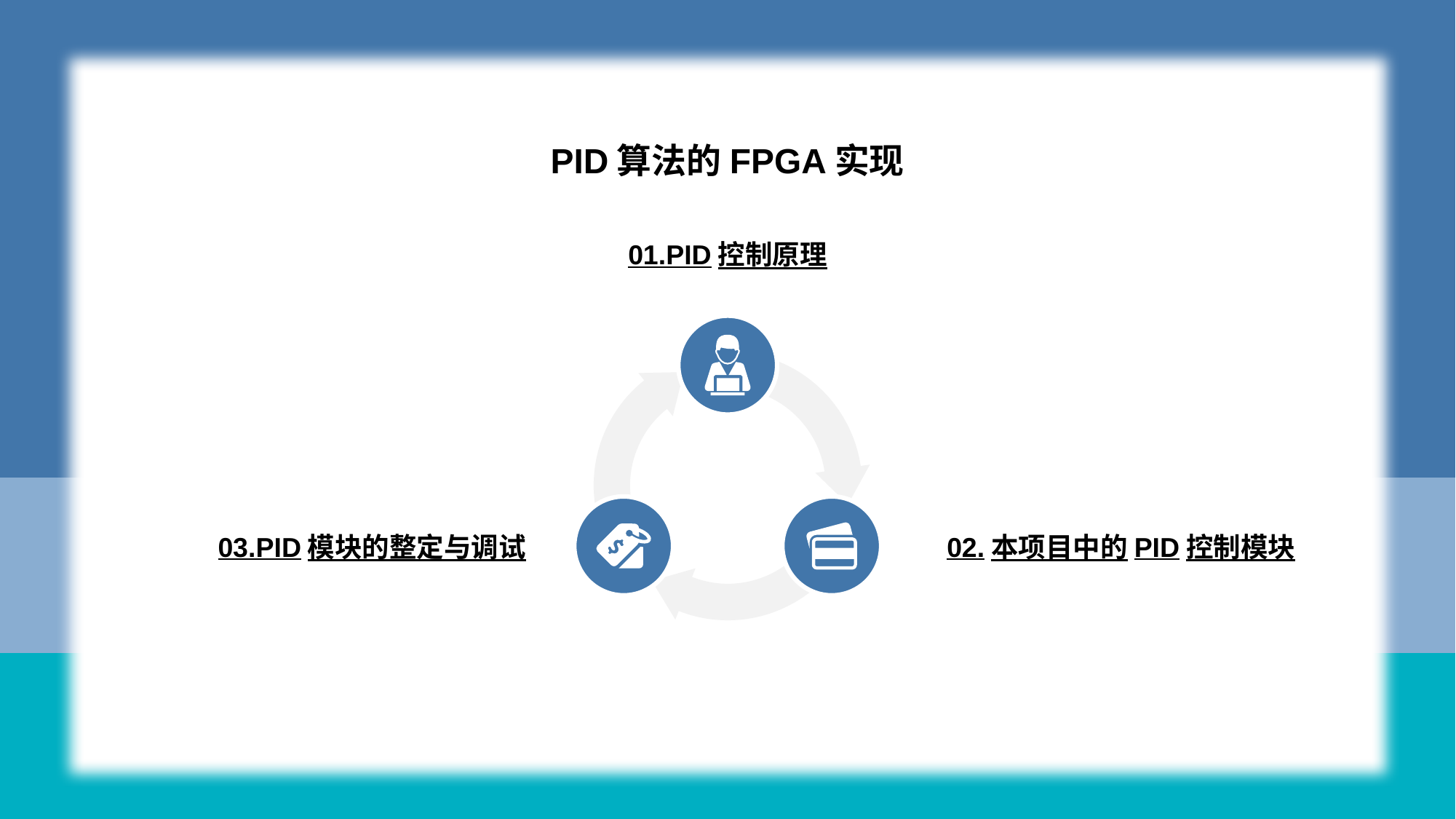

01-Text here

PID算法的FPGA实现
01.PID控制原理

03.PID模块的整定与调试
02.本项目中的PID控制模块

23